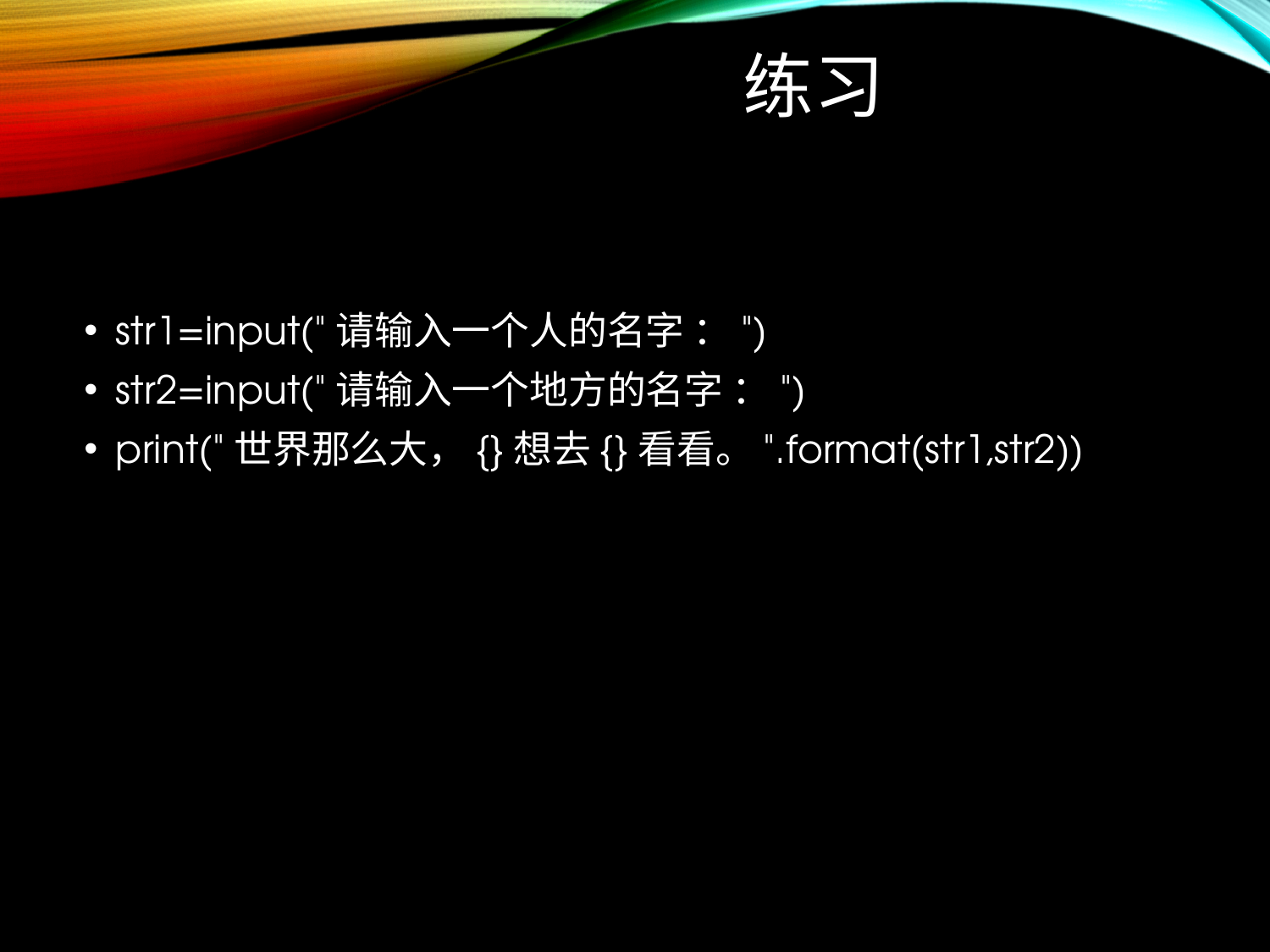

# 练习
str1=input("请输入一个人的名字 ：")
str2=input("请输入一个地方的名字 ：")
print("世界那么大，{}想去{}看看。".format(str1,str2))